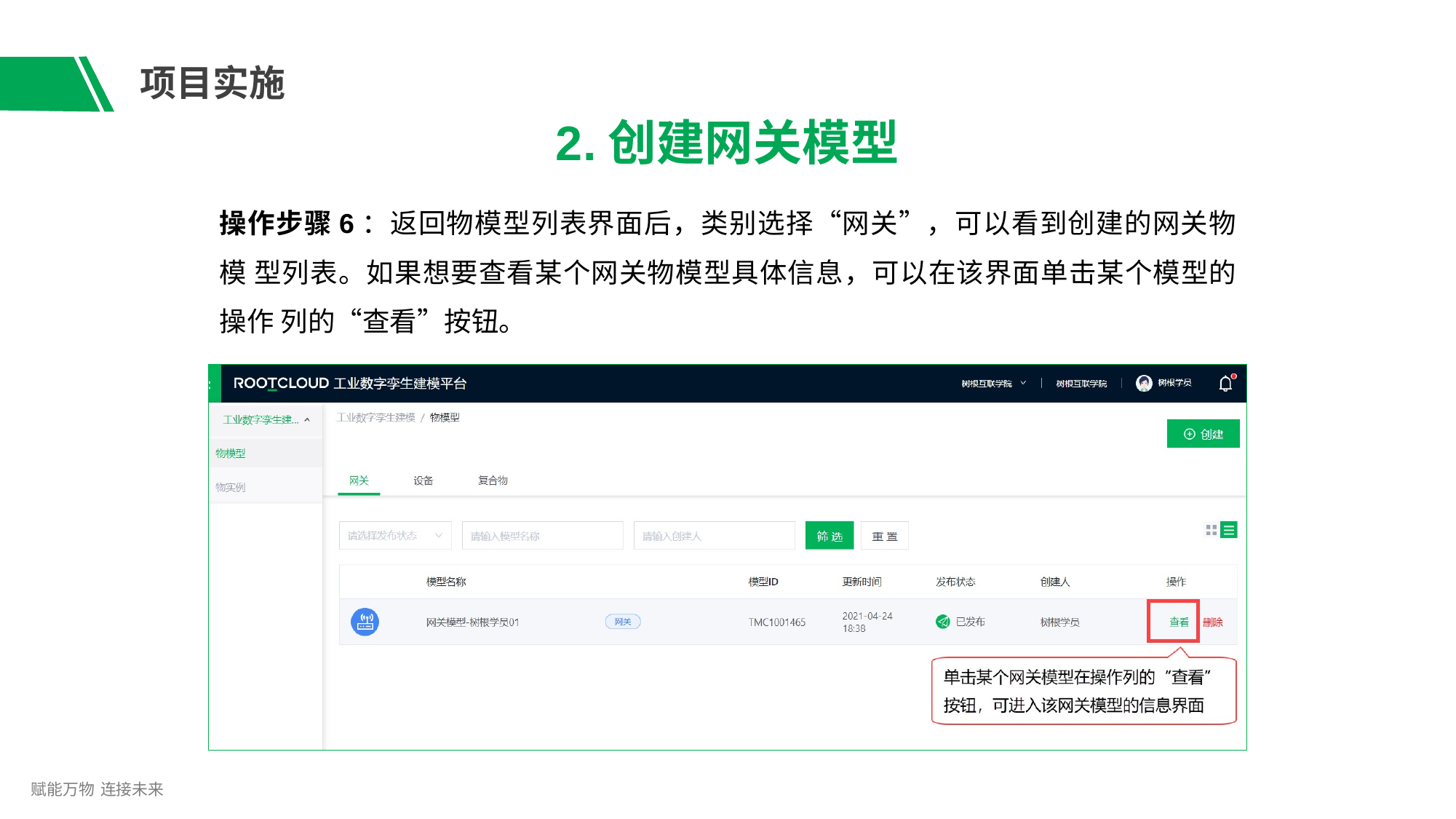

# 项目实施
2.创建网关模型
操作步骤6：返回物模型列表界面后，类别选择“网关”，可以看到创建的网关物模 型列表。如果想要查看某个网关物模型具体信息，可以在该界面单击某个模型的操作 列的“查看”按钮。

赋能万物 连接未来